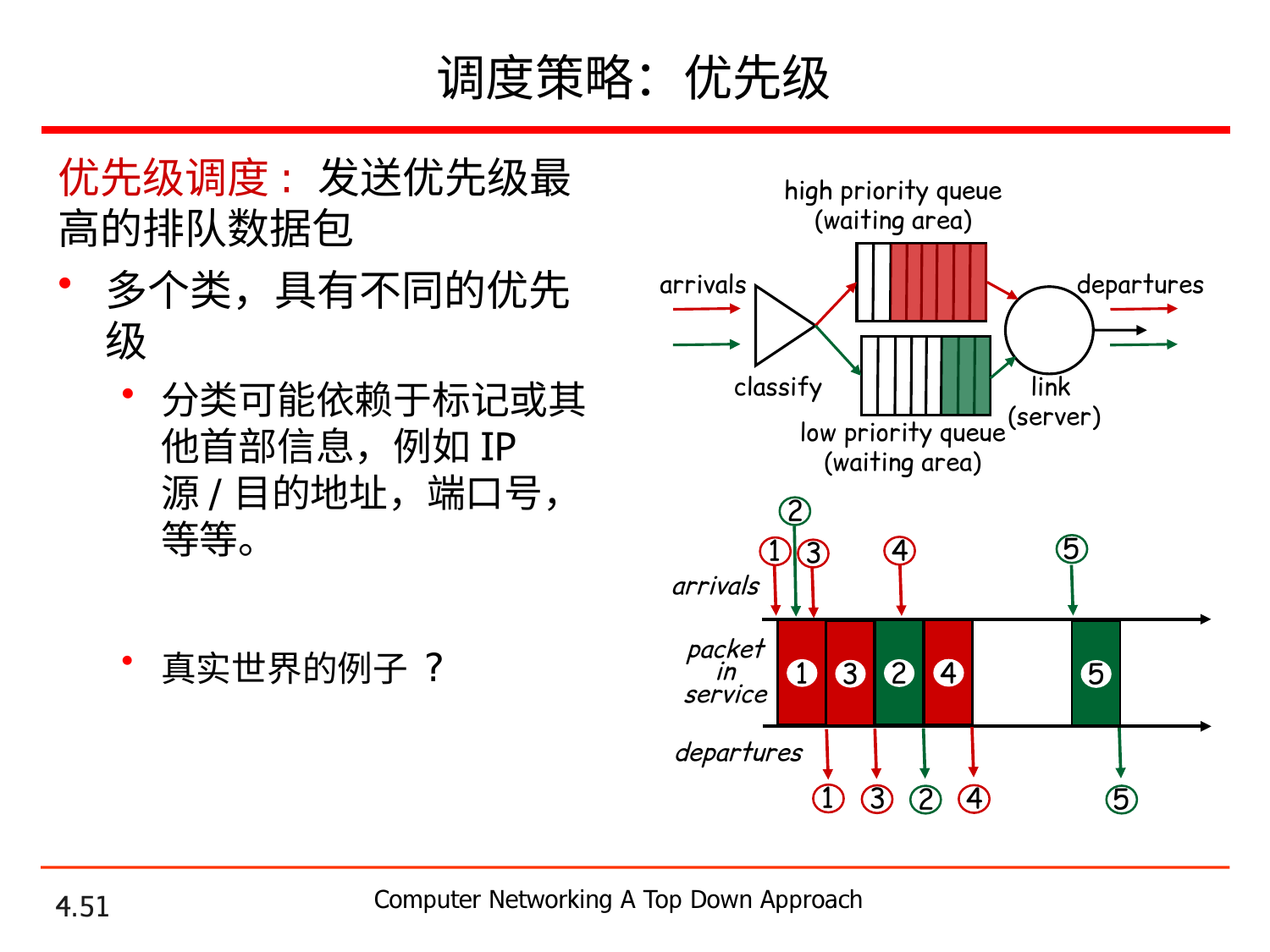

# 调度策略：优先级
优先级调度: 发送优先级最高的排队数据包
多个类，具有不同的优先级
分类可能依赖于标记或其他首部信息，例如IP源/目的地址，端口号，等等。

真实世界的例子 ?
high priority queue
(waiting area)

arrivals
departures
classify
link
 (server)
low priority queue
(waiting area)
2

5

4

1

3

arrivals

4

1

2

3

5

packet in service
4

5

2

3

1

departures